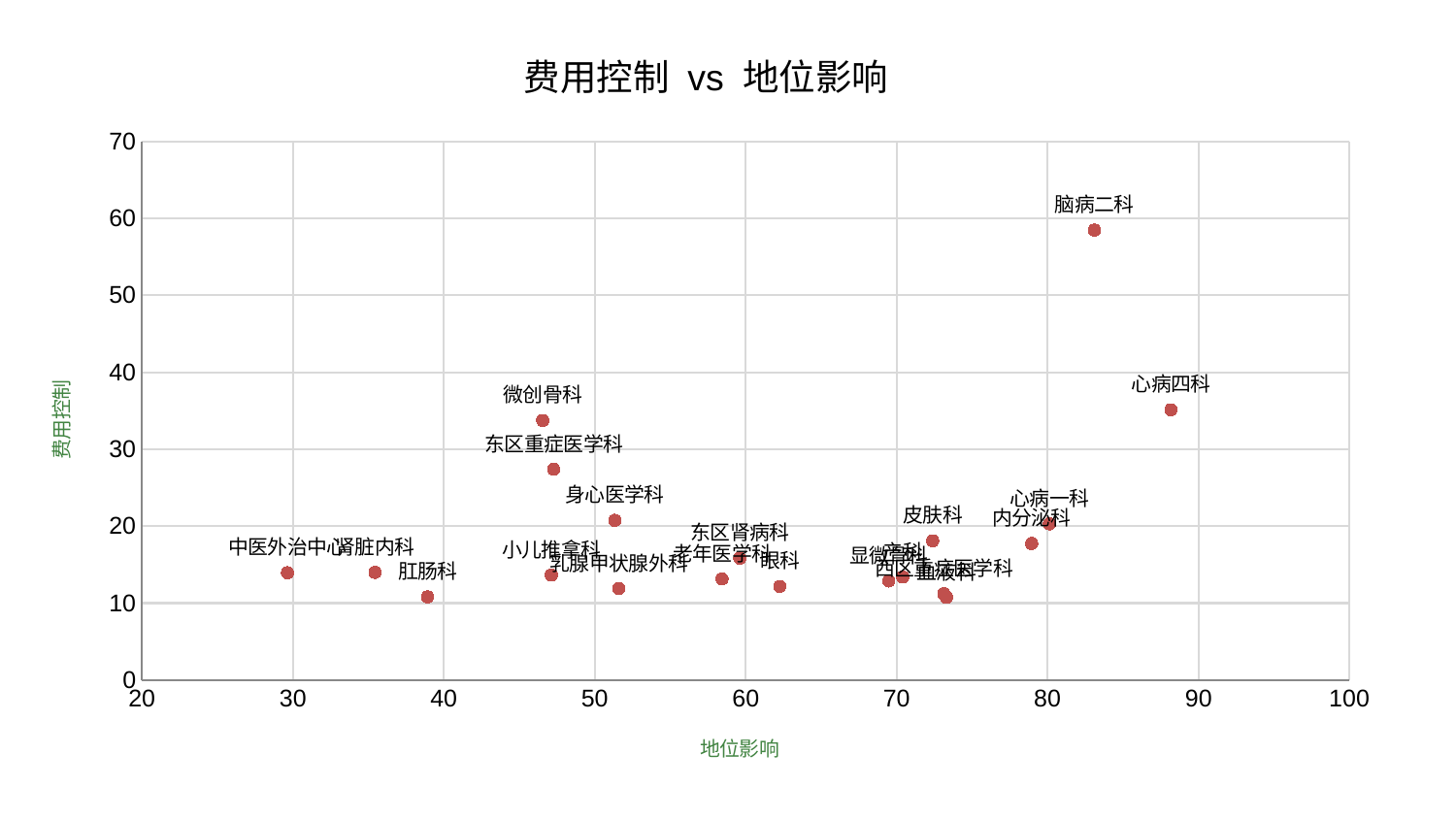

### Chart: 费用控制 vs 地位影响

| Category | 费用控制 |
|---|---|
244